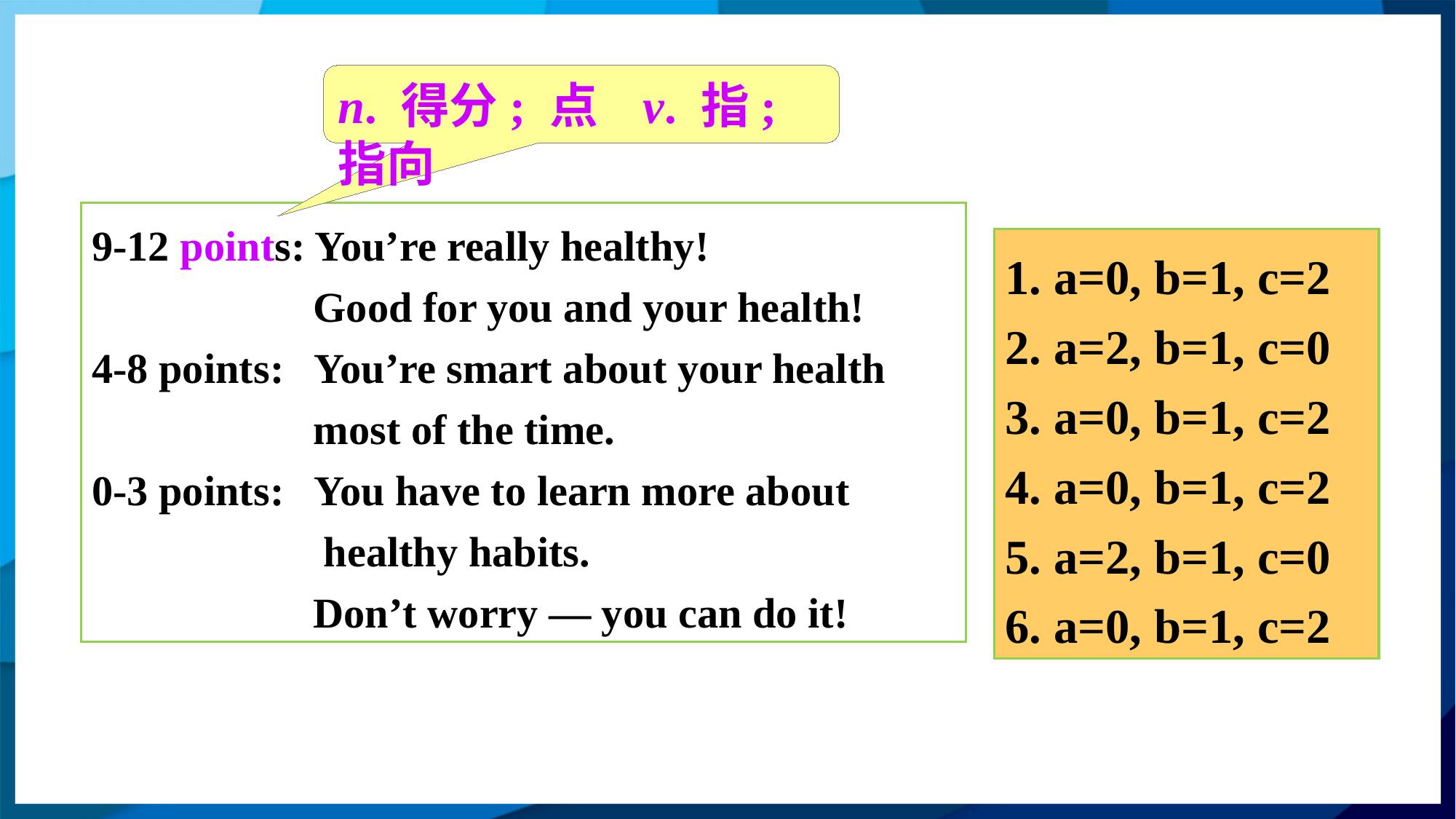

n. 得分; 点   v. 指; 指向
9-12 points: You’re really healthy!
                     Good for you and your health!
4-8 points:   You’re smart about your health
                     most of the time.
0-3 points:   You have to learn more about
                      healthy habits.
                     Don’t worry — you can do it!
1. a=0, b=1, c=2
2. a=2, b=1, c=0
3. a=0, b=1, c=2
4. a=0, b=1, c=2
5. a=2, b=1, c=0
6. a=0, b=1, c=2